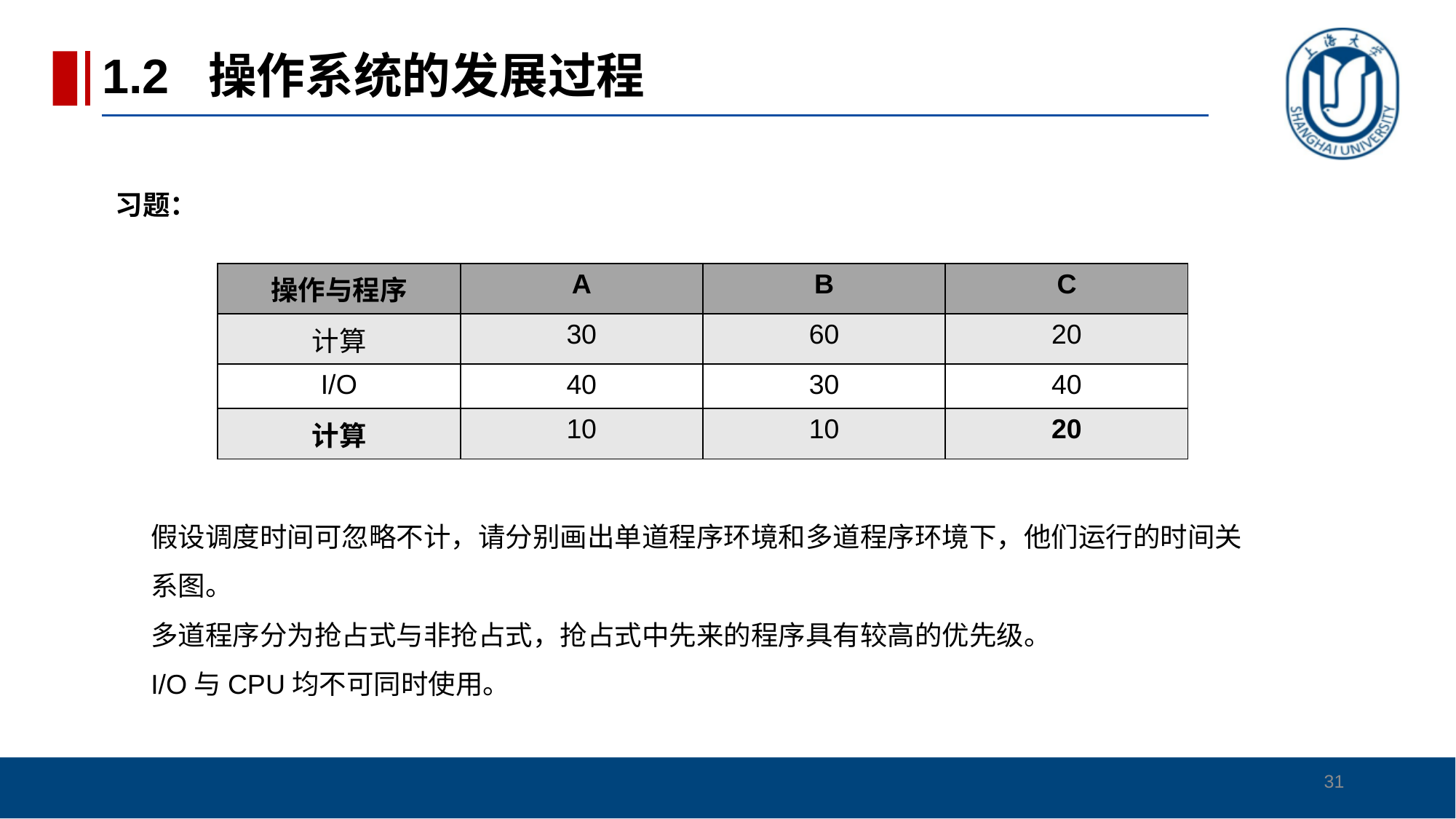

1.2  操作系统的发展过程
# 习题：
| 操作与程序 | A | B | C |
| --- | --- | --- | --- |
| 计算 | 30 | 60 | 20 |
| I/O | 40 | 30 | 40 |
| 计算 | 10 | 10 | 20 |
假设调度时间可忽略不计，请分别画出单道程序环境和多道程序环境下，他们运行的时间关系图。
多道程序分为抢占式与非抢占式，抢占式中先来的程序具有较高的优先级。
I/O与CPU均不可同时使用。
31